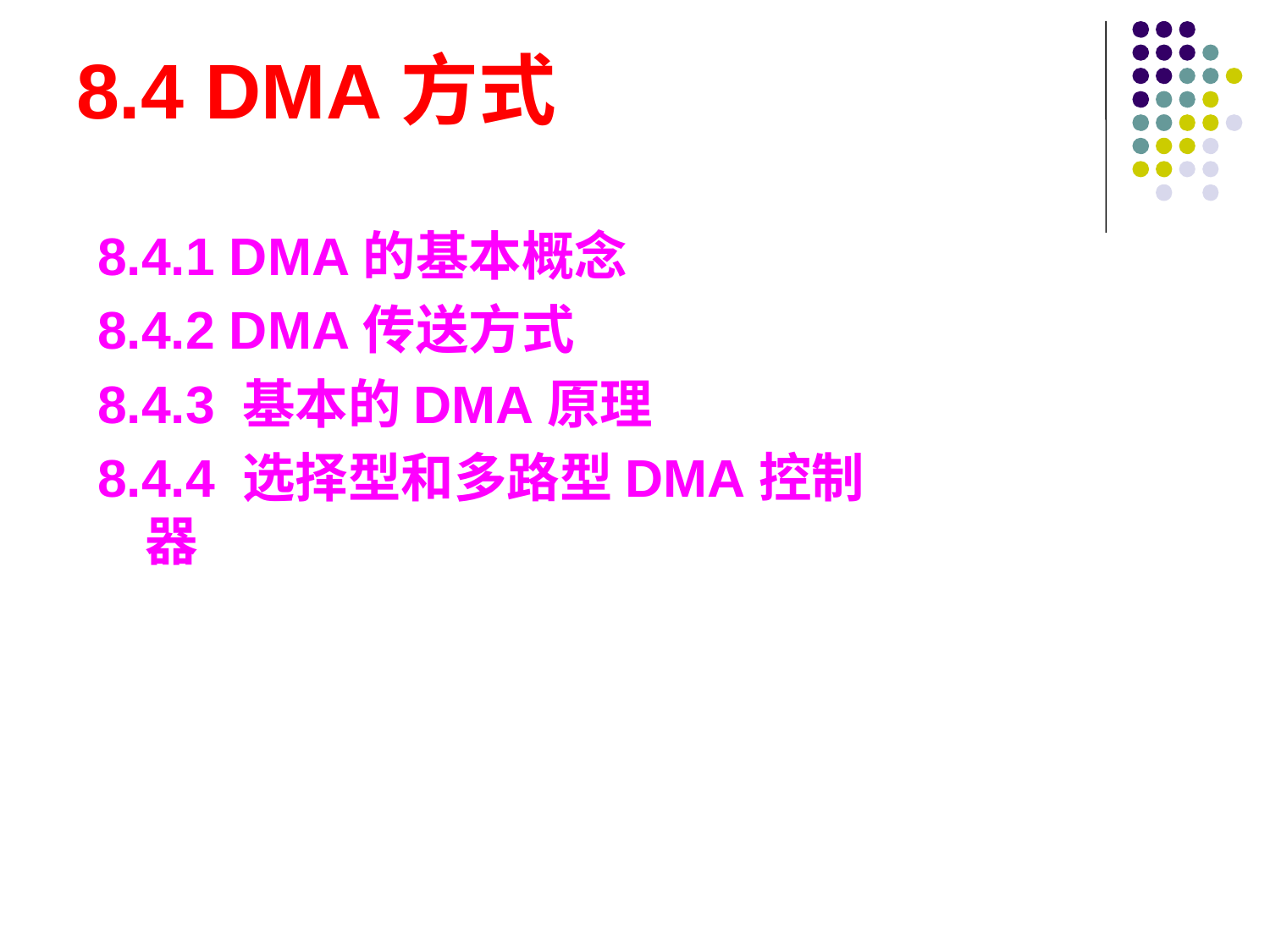

# 8.4 DMA方式
8.4.1 DMA的基本概念
8.4.2 DMA传送方式
8.4.3 基本的DMA原理
8.4.4 选择型和多路型DMA控制器
61